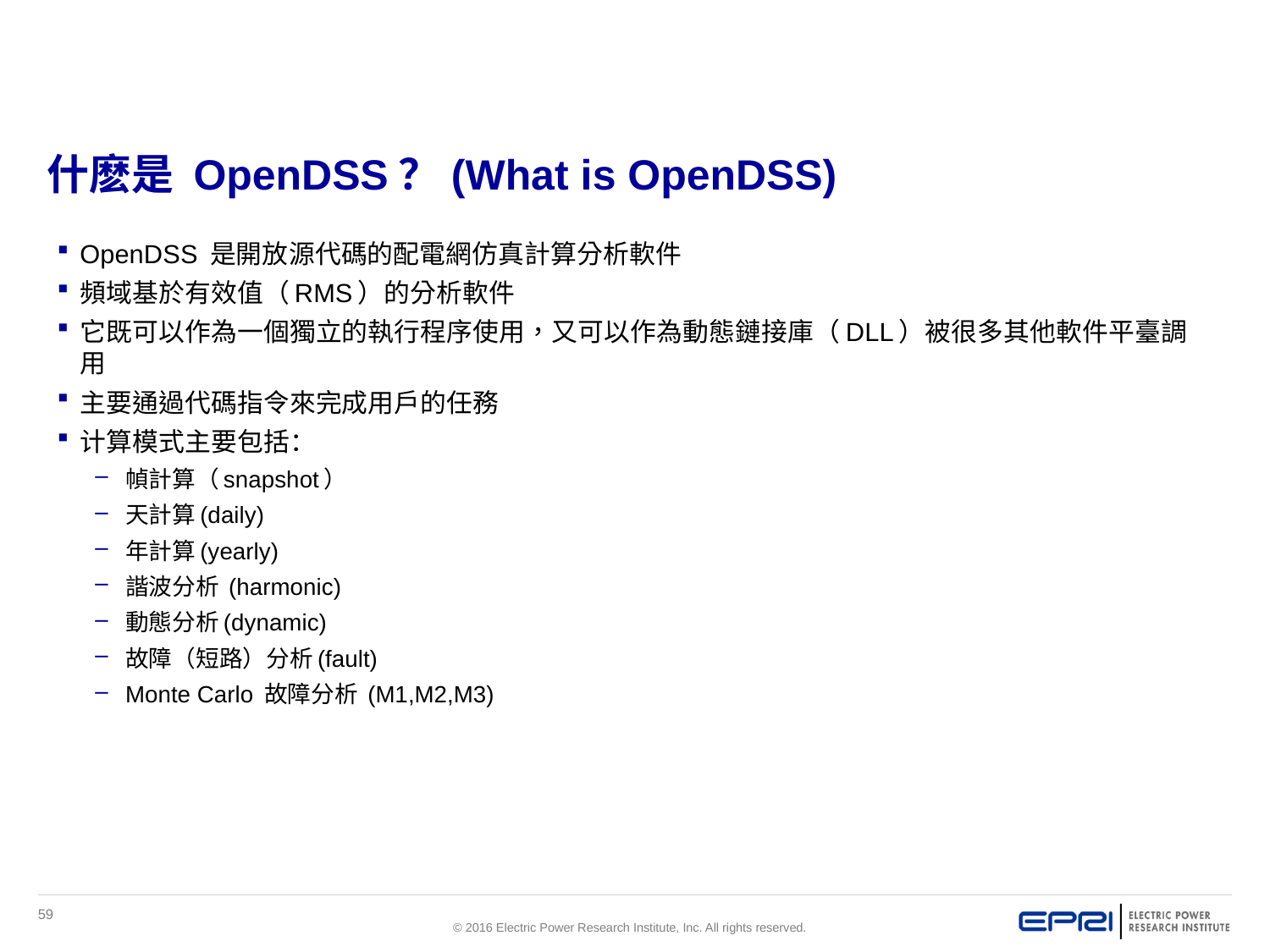

# 什麽是 OpenDSS？(What is OpenDSS)
OpenDSS 是開放源代碼的配電網仿真計算分析軟件
頻域基於有效值（RMS）的分析軟件
它既可以作為一個獨立的執行程序使用，又可以作為動態鏈接庫（DLL）被很多其他軟件平臺調用
主要通過代碼指令來完成用戶的任務
计算模式主要包括：
幀計算（snapshot）
天計算(daily)
年計算(yearly)
諧波分析 (harmonic)
動態分析(dynamic)
故障（短路）分析(fault)
Monte Carlo 故障分析 (M1,M2,M3)